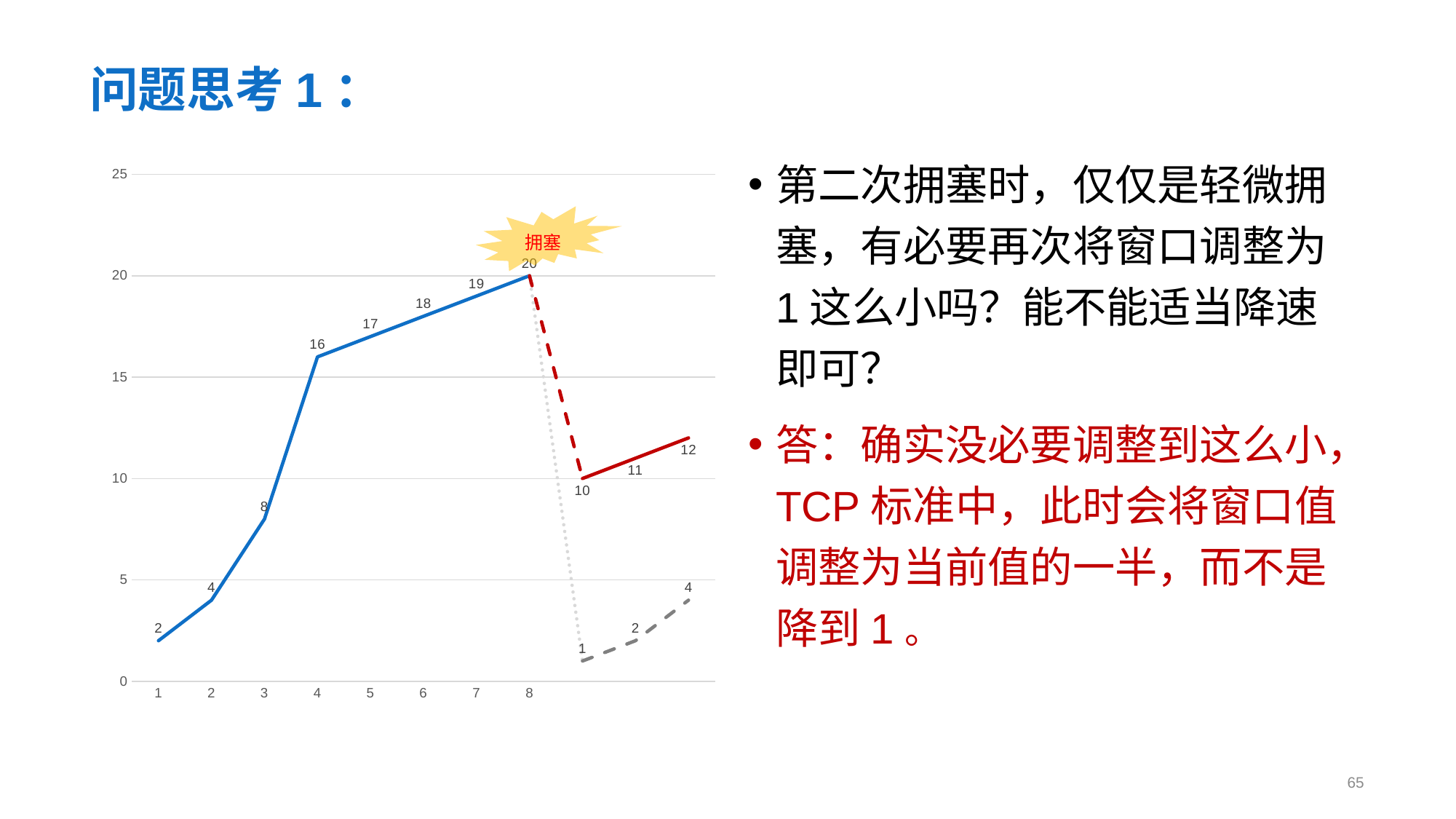

# 问题思考1：
第二次拥塞时，仅仅是轻微拥塞，有必要再次将窗口调整为1这么小吗？能不能适当降速即可？
答：确实没必要调整到这么小，TCP标准中，此时会将窗口值调整为当前值的一半，而不是降到1。

### Chart

| Category |  |  |  |  |  |
|---|---|---|---|---|---|
拥塞
65